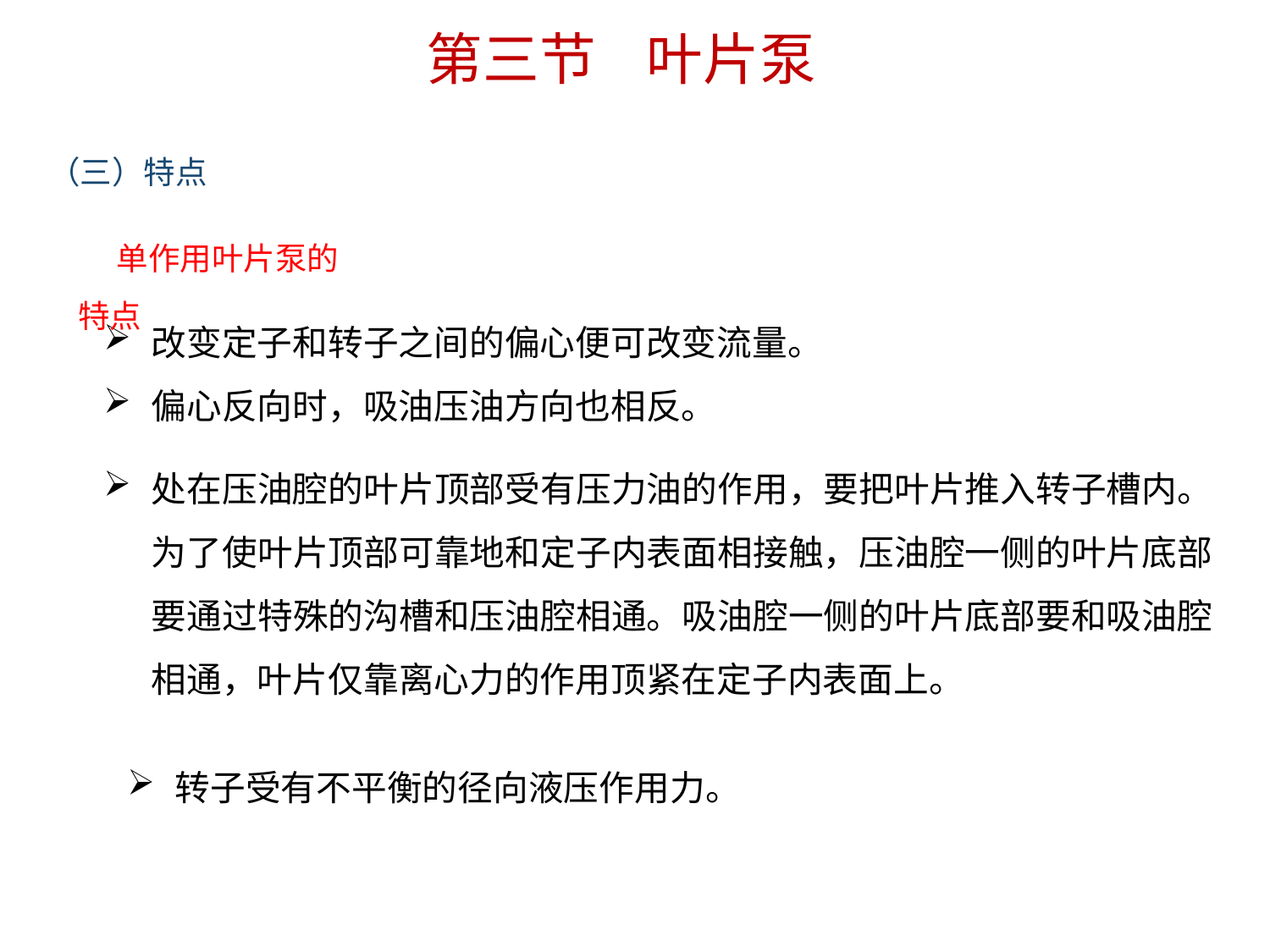

第三节    叶片泵
（三）特点
单作用叶片泵的特点
改变定子和转子之间的偏心便可改变流量。
偏心反向时，吸油压油方向也相反。
处在压油腔的叶片顶部受有压力油的作用，要把叶片推入转子槽内。为了使叶片顶部可靠地和定子内表面相接触，压油腔一侧的叶片底部要通过特殊的沟槽和压油腔相通。吸油腔一侧的叶片底部要和吸油腔相通，叶片仅靠离心力的作用顶紧在定子内表面上。
转子受有不平衡的径向液压作用力。